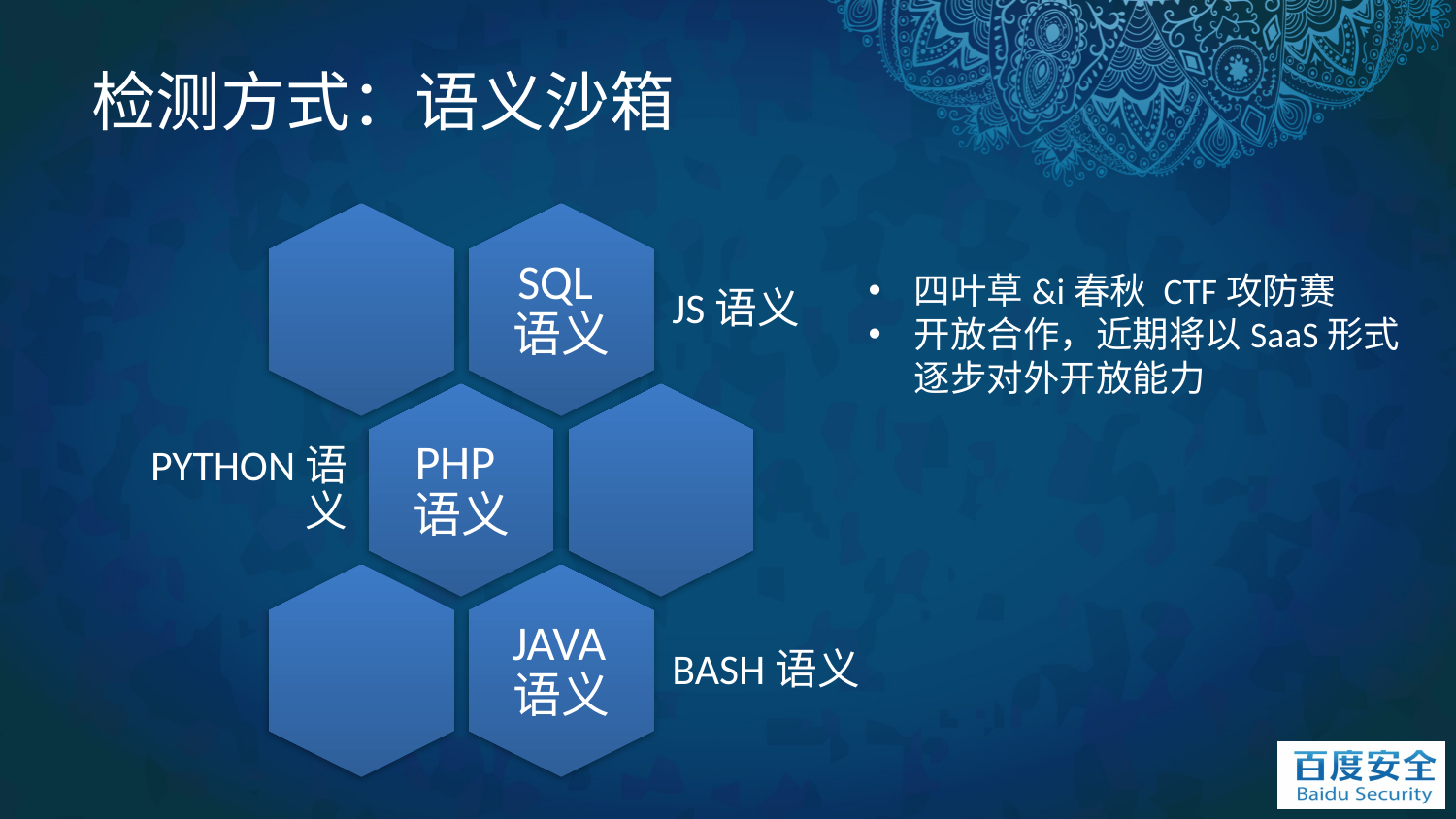

检测方式：语义沙箱
SQL语义
JS语义

PHP语义
PYTHON语义

JAVA语义
BASH语义

四叶草&i春秋 CTF攻防赛
开放合作，近期将以SaaS形式逐步对外开放能力